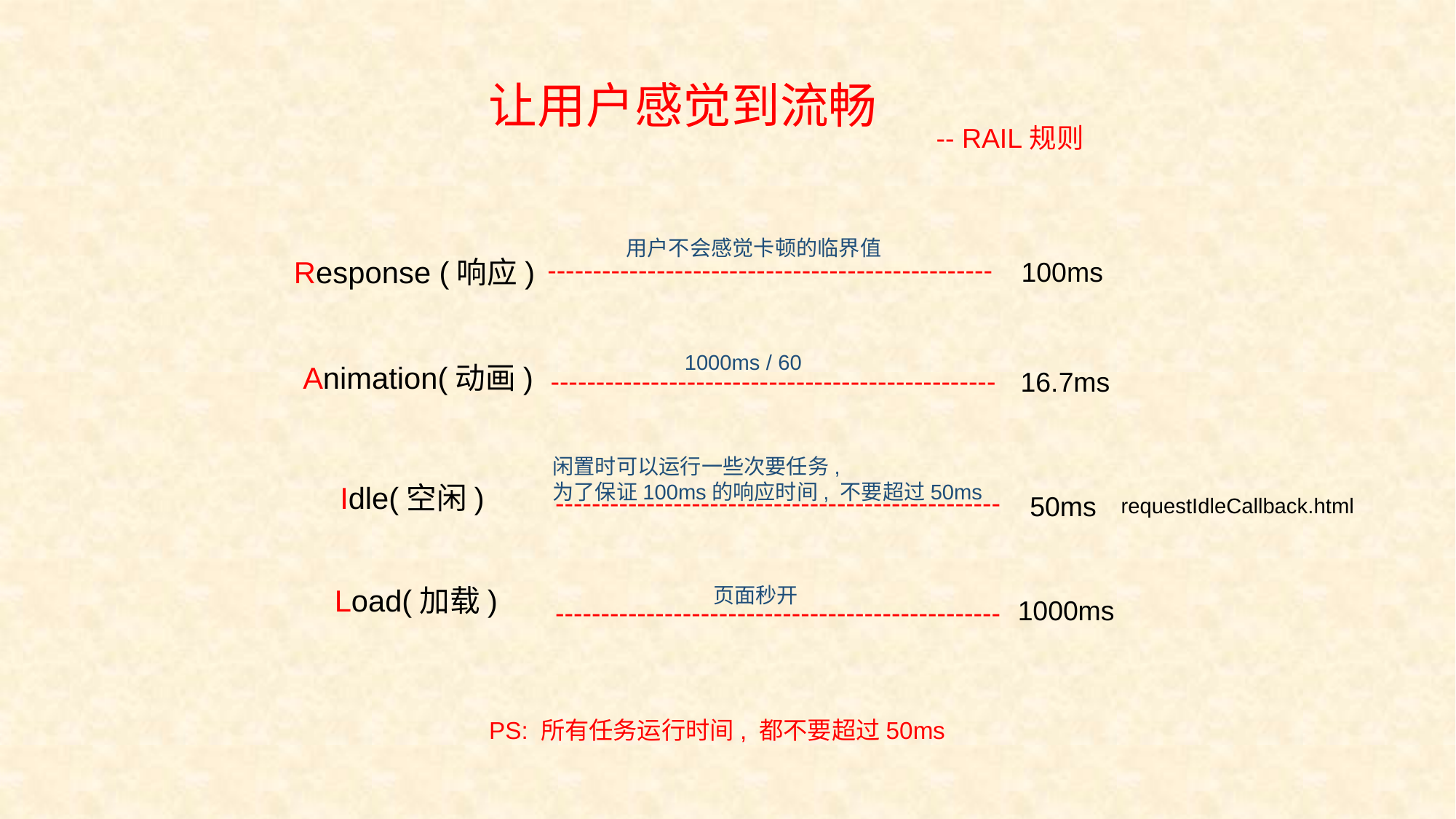

让用户感觉到流畅
-- RAIL规则
用户不会感觉卡顿的临界值
Response (响应)
-------------------------------------------------
100ms
1000ms / 60
Animation(动画)
-------------------------------------------------
16.7ms
闲置时可以运行一些次要任务,
为了保证100ms的响应时间, 不要超过50ms
Idle(空闲)
-------------------------------------------------
50ms
requestIdleCallback.html
页面秒开
Load(加载)
1000ms
-------------------------------------------------
PS: 所有任务运行时间, 都不要超过50ms